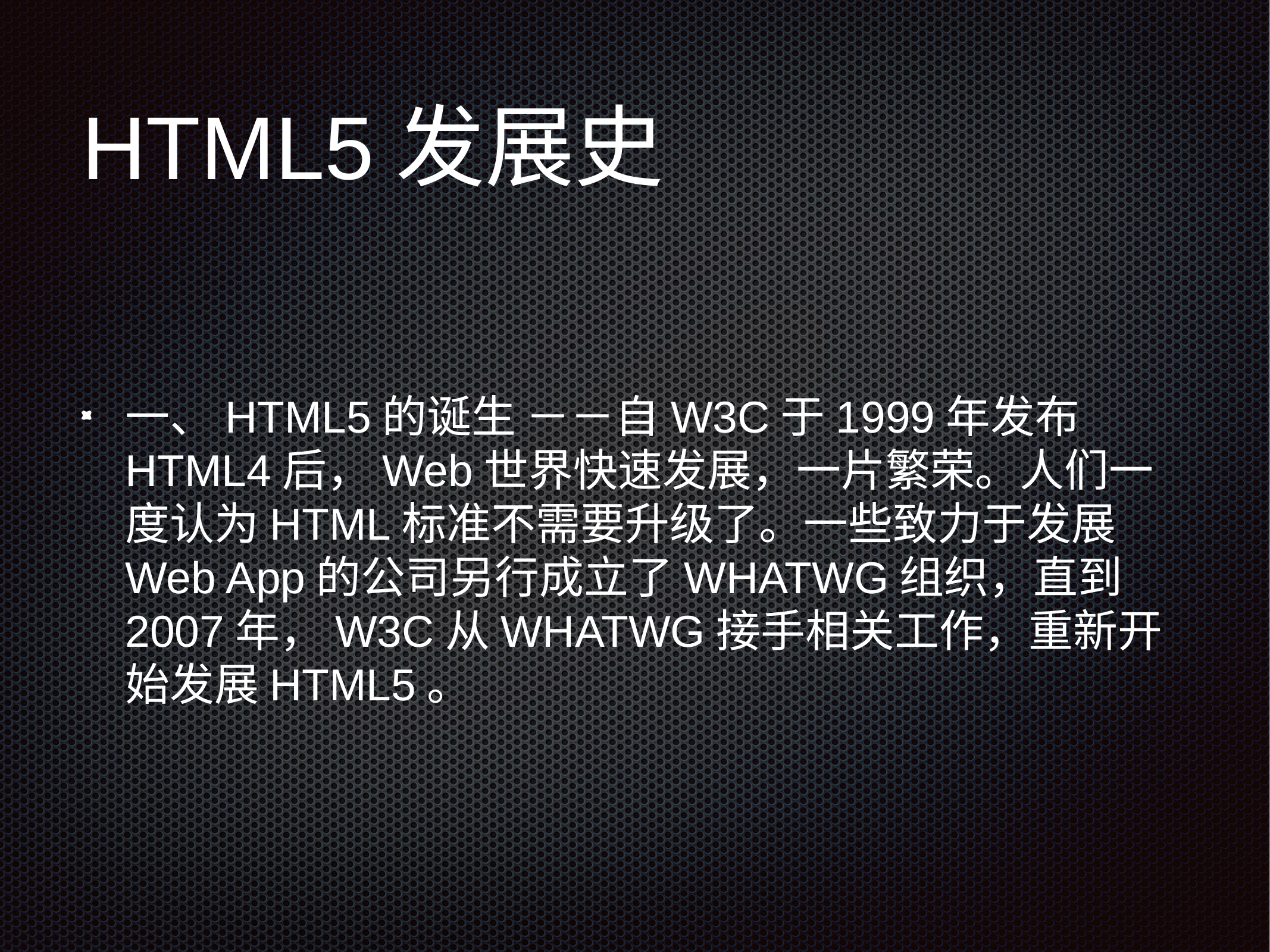

# HTML5发展史
一、HTML5的诞生 －－自W3C于1999年发布HTML4后，Web世界快速发展，一片繁荣。人们一度认为HTML标准不需要升级了。一些致力于发展Web App的公司另行成立了WHATWG组织，直到2007年，W3C从WHATWG接手相关工作，重新开始发展HTML5。